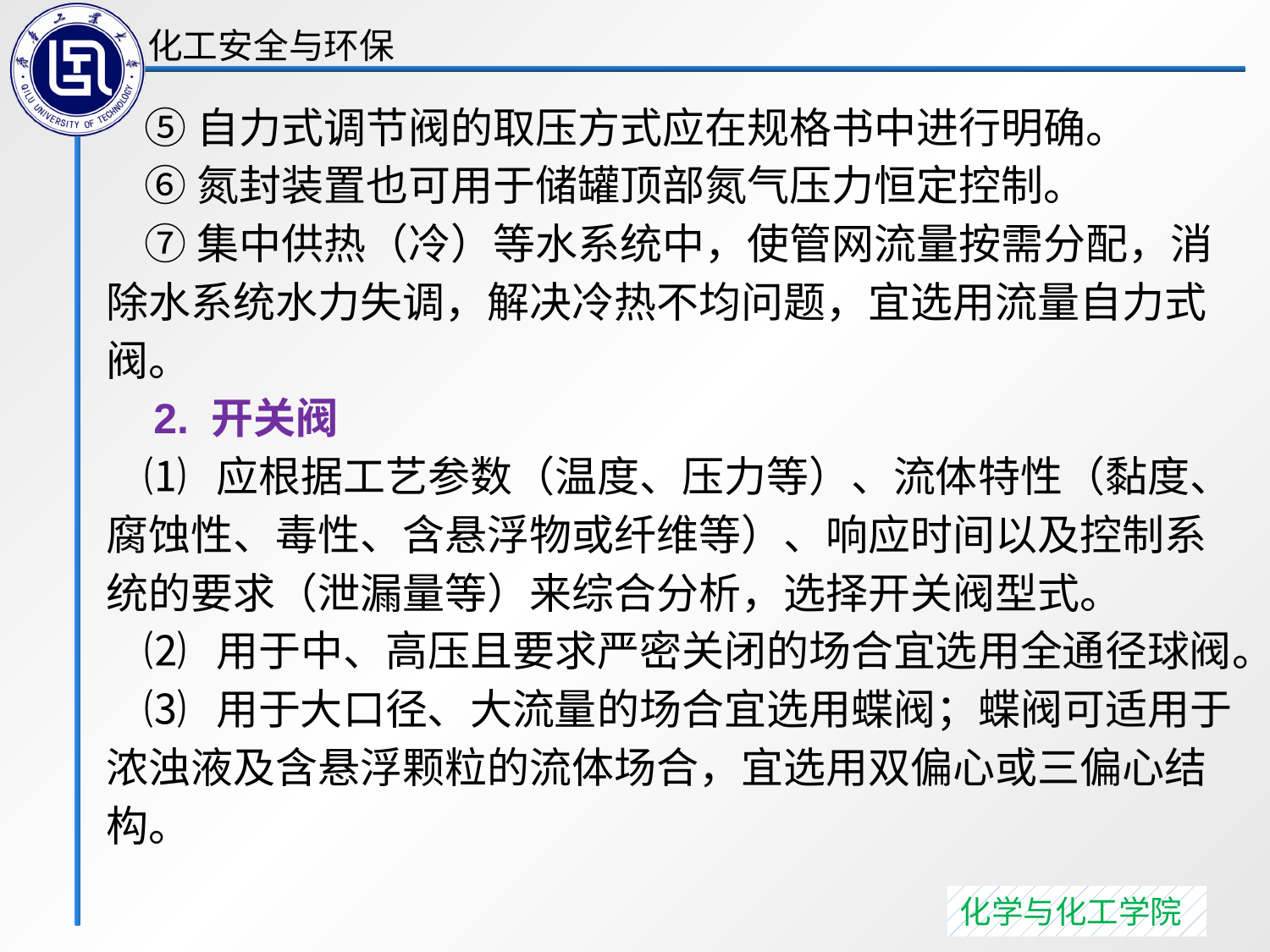

⑤自力式调节阀的取压方式应在规格书中进行明确。
    ⑥氮封装置也可用于储罐顶部氮气压力恒定控制。
    ⑦集中供热（冷）等水系统中，使管网流量按需分配，消除水系统水力失调，解决冷热不均问题，宜选用流量自力式阀。
    2. 开关阀
    ⑴  应根据工艺参数（温度、压力等）、流体特性（黏度、腐蚀性、毒性、含悬浮物或纤维等）、响应时间以及控制系统的要求（泄漏量等）来综合分析，选择开关阀型式。
    ⑵  用于中、高压且要求严密关闭的场合宜选用全通径球阀。
    ⑶  用于大口径、大流量的场合宜选用蝶阀；蝶阀可适用于浓浊液及含悬浮颗粒的流体场合，宜选用双偏心或三偏心结构。